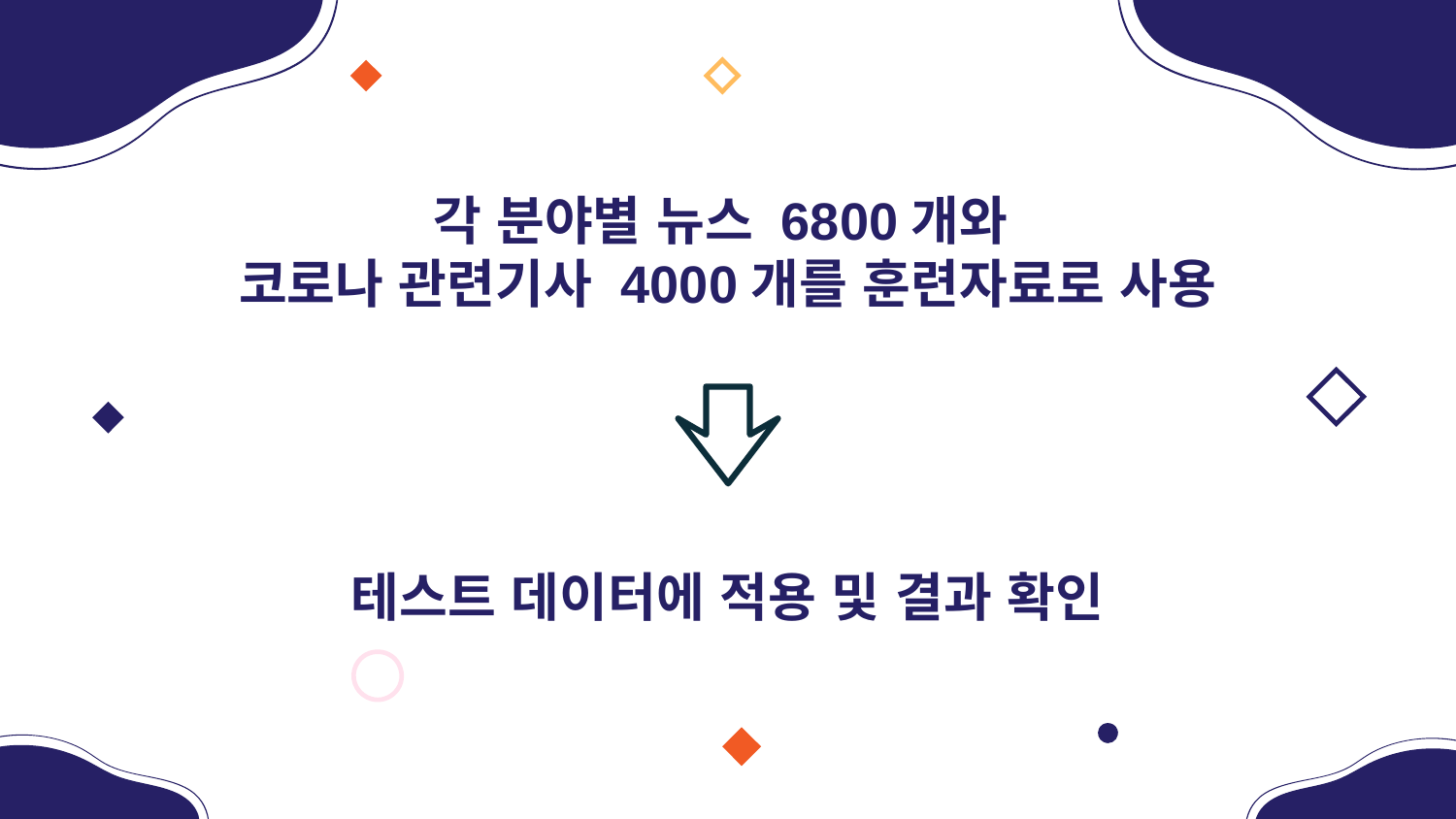

각 분야별 뉴스 6800개와
코로나 관련기사 4000개를 훈련자료로 사용

테스트 데이터에 적용 및 결과 확인